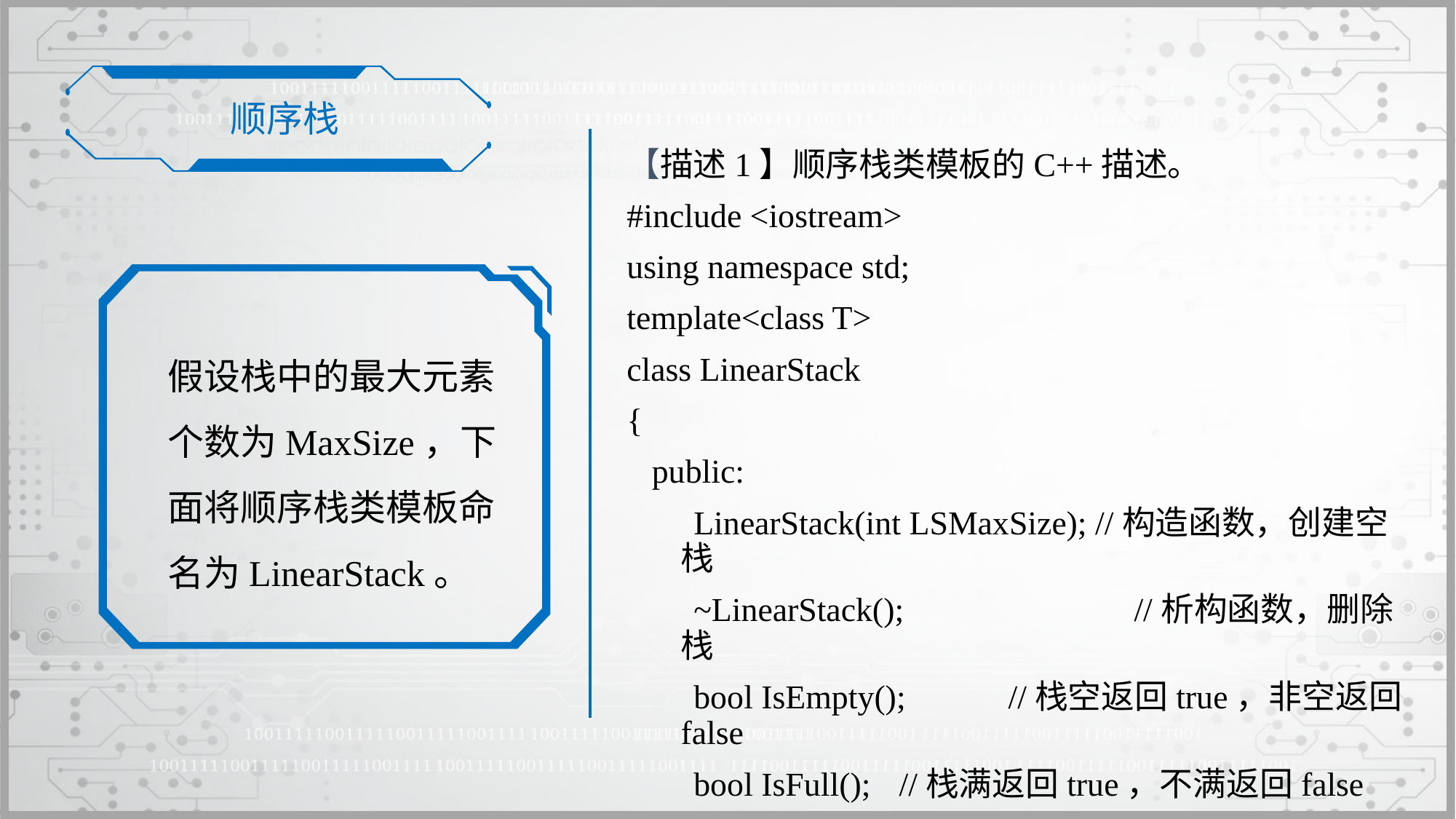

顺序栈
【描述1】顺序栈类模板的C++描述。
#include <iostream>
using namespace std;
template<class T>
class LinearStack
{
   public:
        LinearStack(int LSMaxSize); //构造函数，创建空栈
        ~LinearStack();                 	  //析构函数，删除栈
        bool IsEmpty();	//栈空返回true，非空返回false
        bool IsFull();	//栈满返回true，不满返回false

假设栈中的最大元素个数为MaxSize，下面将顺序栈类模板命名为LinearStack。